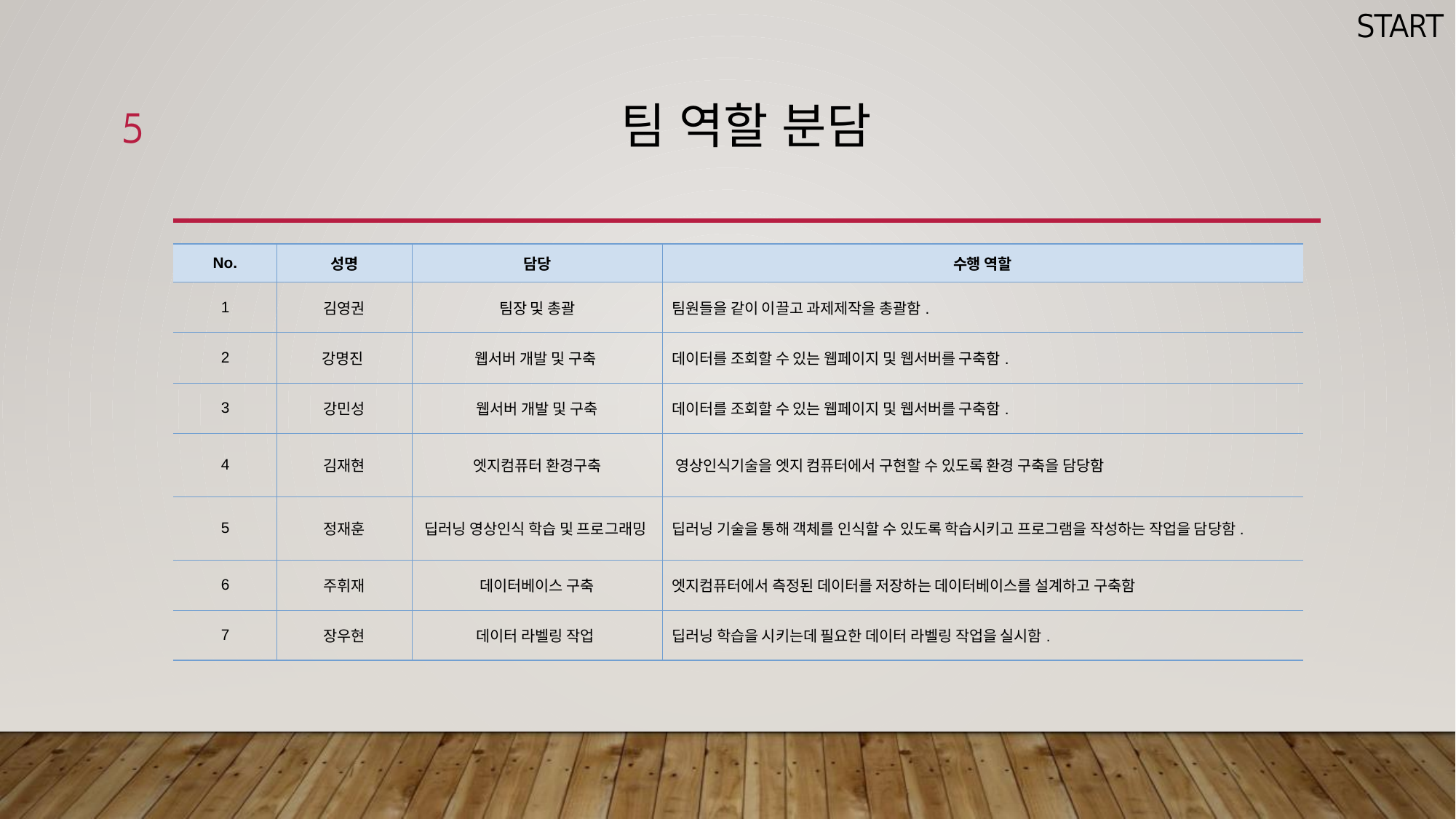

START

5
# 팀 역할 분담
| No. | 성명 | 담당 | 수행 역할 |
| --- | --- | --- | --- |
| 1 | 김영권 | 팀장 및 총괄 | 팀원들을 같이 이끌고 과제제작을 총괄함. |
| 2 | 강명진 | 웹서버 개발 및 구축 | 데이터를 조회할 수 있는 웹페이지 및 웹서버를 구축함. |
| 3 | 강민성 | 웹서버 개발 및 구축 | 데이터를 조회할 수 있는 웹페이지 및 웹서버를 구축함. |
| 4 | 김재현 | 엣지컴퓨터 환경구축 | 영상인식기술을 엣지 컴퓨터에서 구현할 수 있도록 환경 구축을 담당함 |
| 5 | 정재훈 | 딥러닝 영상인식 학습 및 프로그래밍 | 딥러닝 기술을 통해 객체를 인식할 수 있도록 학습시키고 프로그램을 작성하는 작업을 담당함. |
| 6 | 주휘재 | 데이터베이스 구축 | 엣지컴퓨터에서 측정된 데이터를 저장하는 데이터베이스를 설계하고 구축함 |
| 7 | 장우현 | 데이터 라벨링 작업 | 딥러닝 학습을 시키는데 필요한 데이터 라벨링 작업을 실시함. |